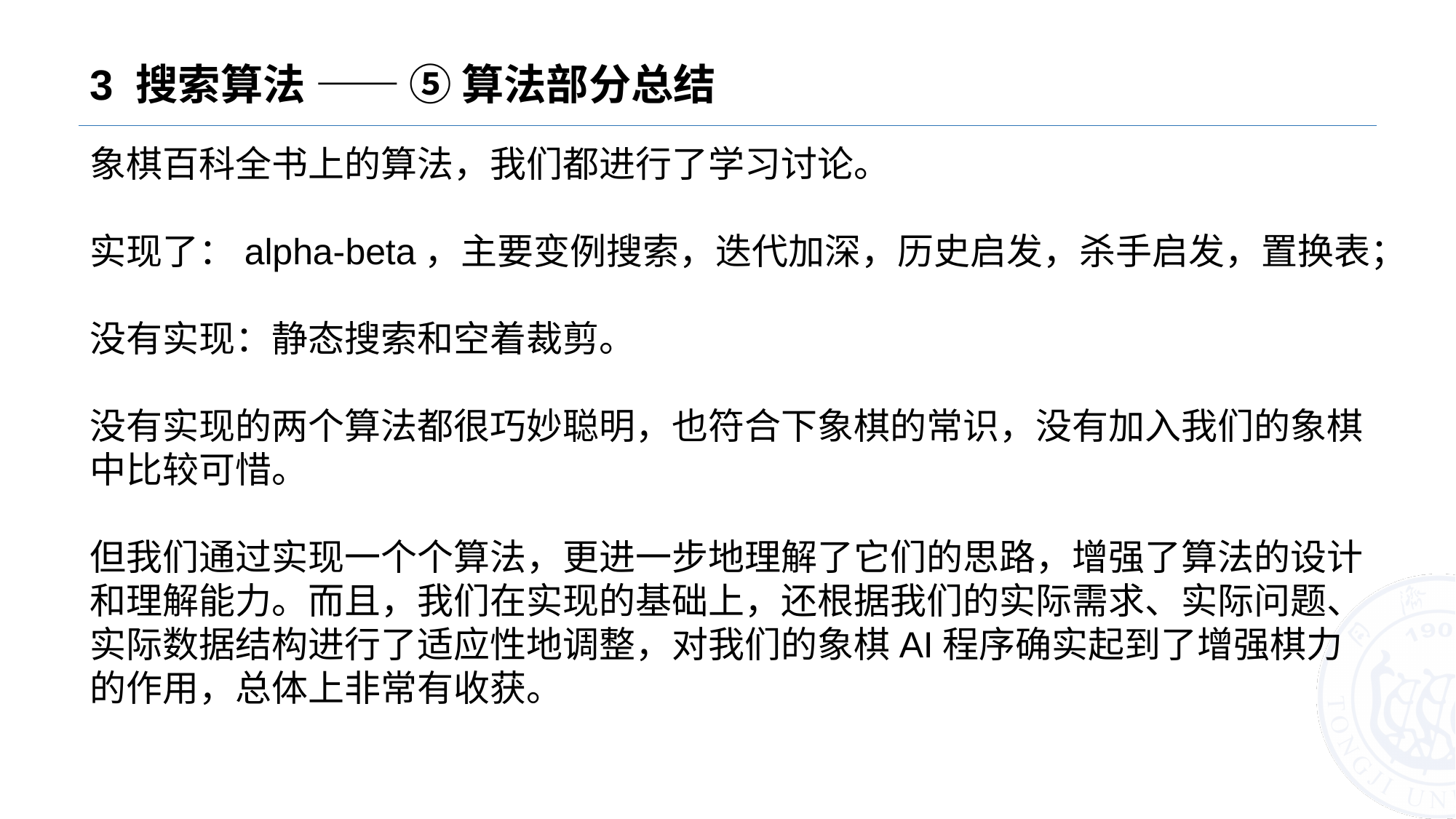

# 3 搜索算法 —— ⑤ 算法部分总结
象棋百科全书上的算法，我们都进行了学习讨论。

实现了：alpha-beta，主要变例搜索，迭代加深，历史启发，杀手启发，置换表；

没有实现：静态搜索和空着裁剪。

没有实现的两个算法都很巧妙聪明，也符合下象棋的常识，没有加入我们的象棋中比较可惜。

但我们通过实现一个个算法，更进一步地理解了它们的思路，增强了算法的设计和理解能力。而且，我们在实现的基础上，还根据我们的实际需求、实际问题、实际数据结构进行了适应性地调整，对我们的象棋AI程序确实起到了增强棋力的作用，总体上非常有收获。